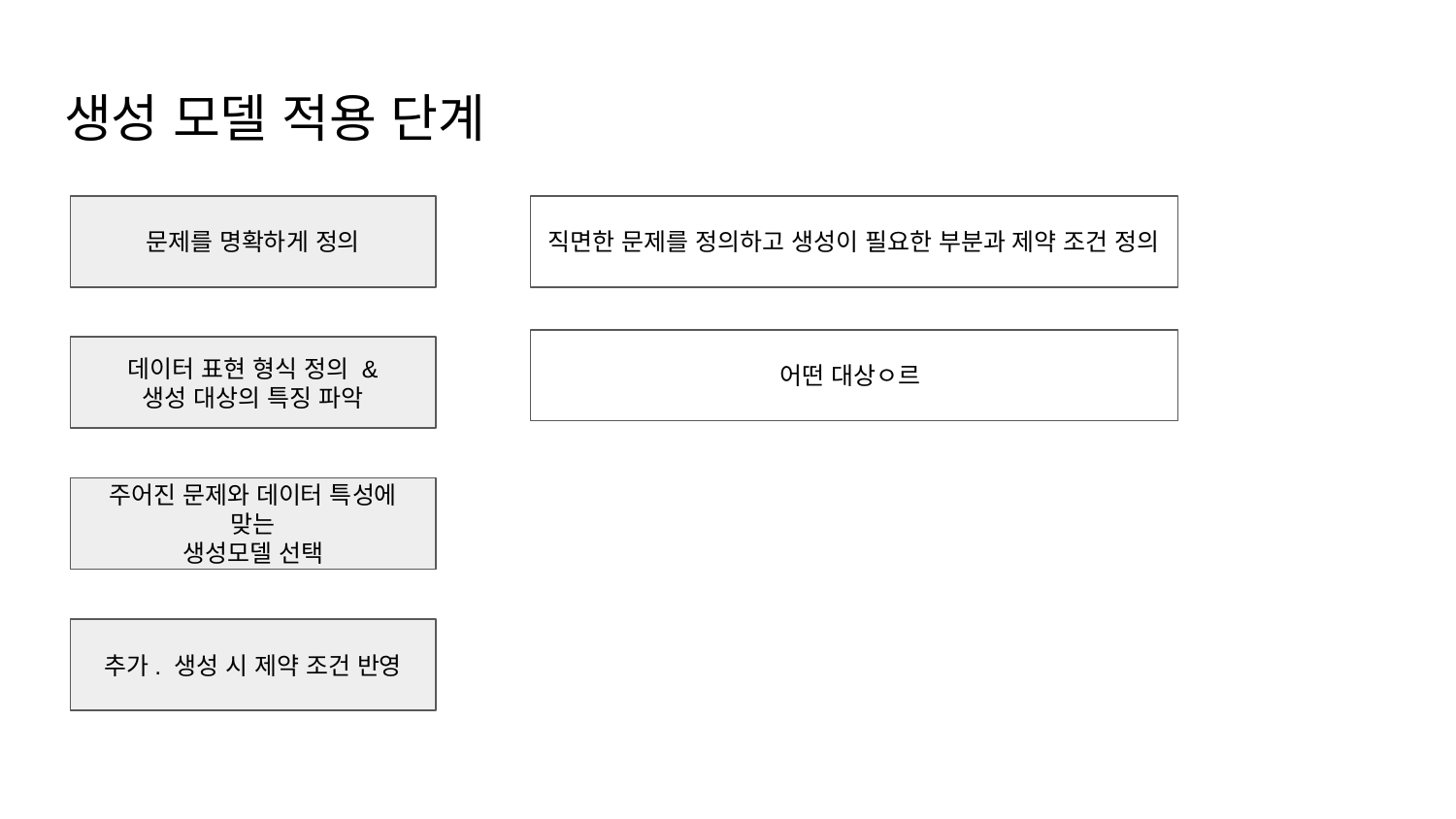

# 생성 모델 적용 단계
문제를 명확하게 정의
직면한 문제를 정의하고 생성이 필요한 부분과 제약 조건 정의
어떤 대상ㅇ르
데이터 표현 형식 정의 &
생성 대상의 특징 파악
주어진 문제와 데이터 특성에 맞는
생성모델 선택
추가. 생성 시 제약 조건 반영